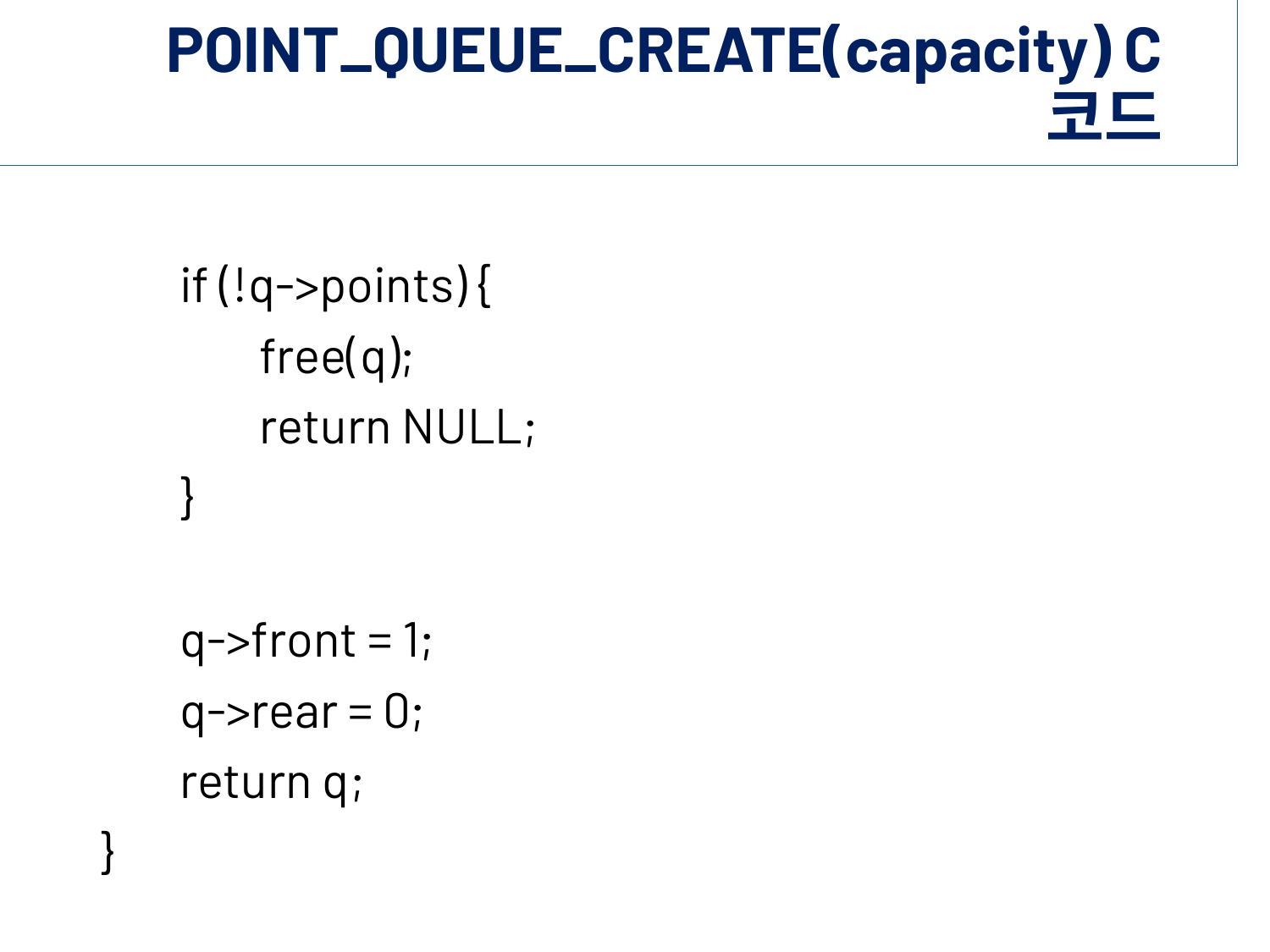

# POINT_QUEUE_CREATE(capacity) C 코드
        if (!q->points) {
                free(q);
                return NULL;
        }

        q->front = 1;
        q->rear = 0;
        return q;
}